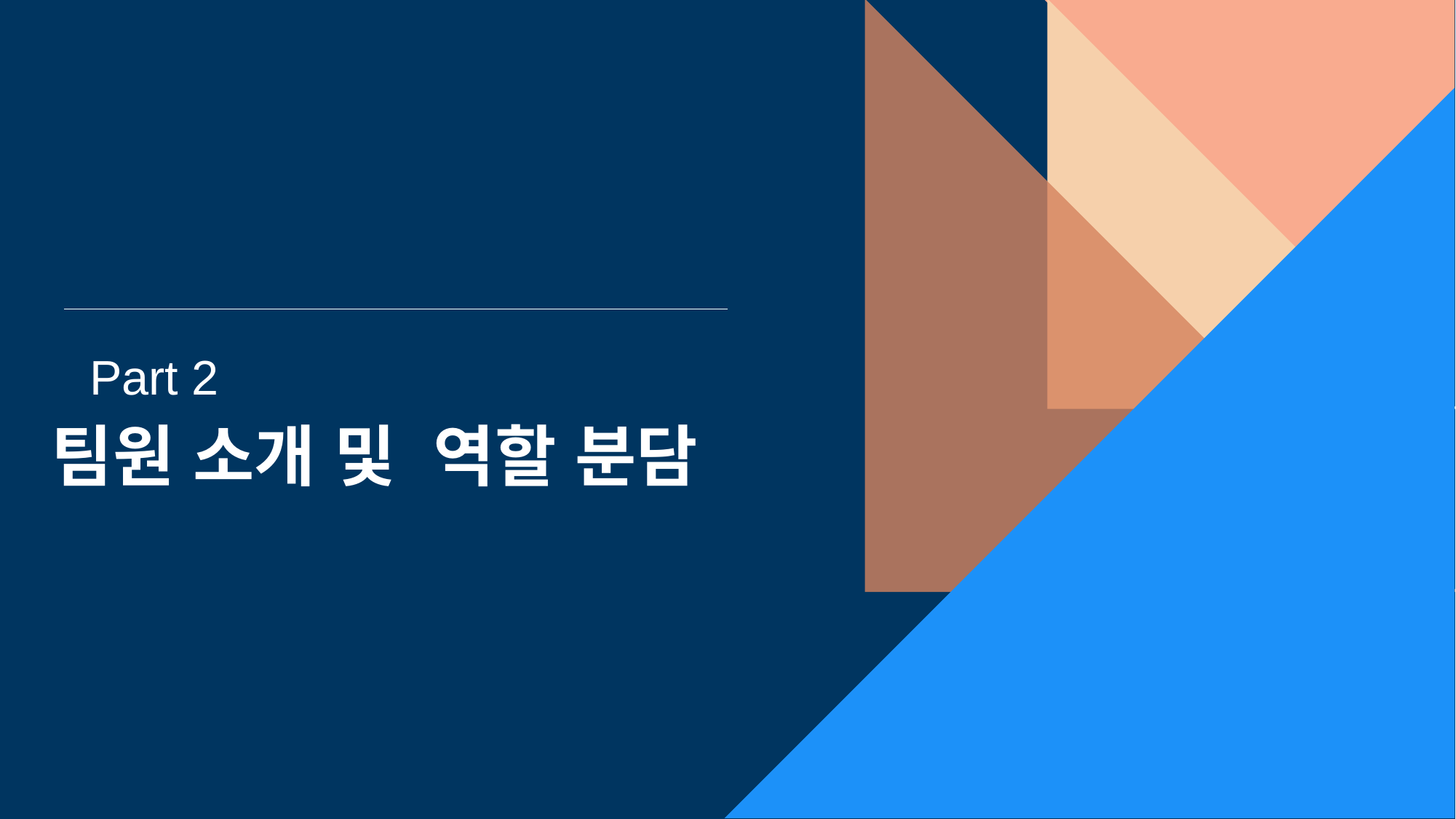

Part 2
팀원 소개 및  역할 분담